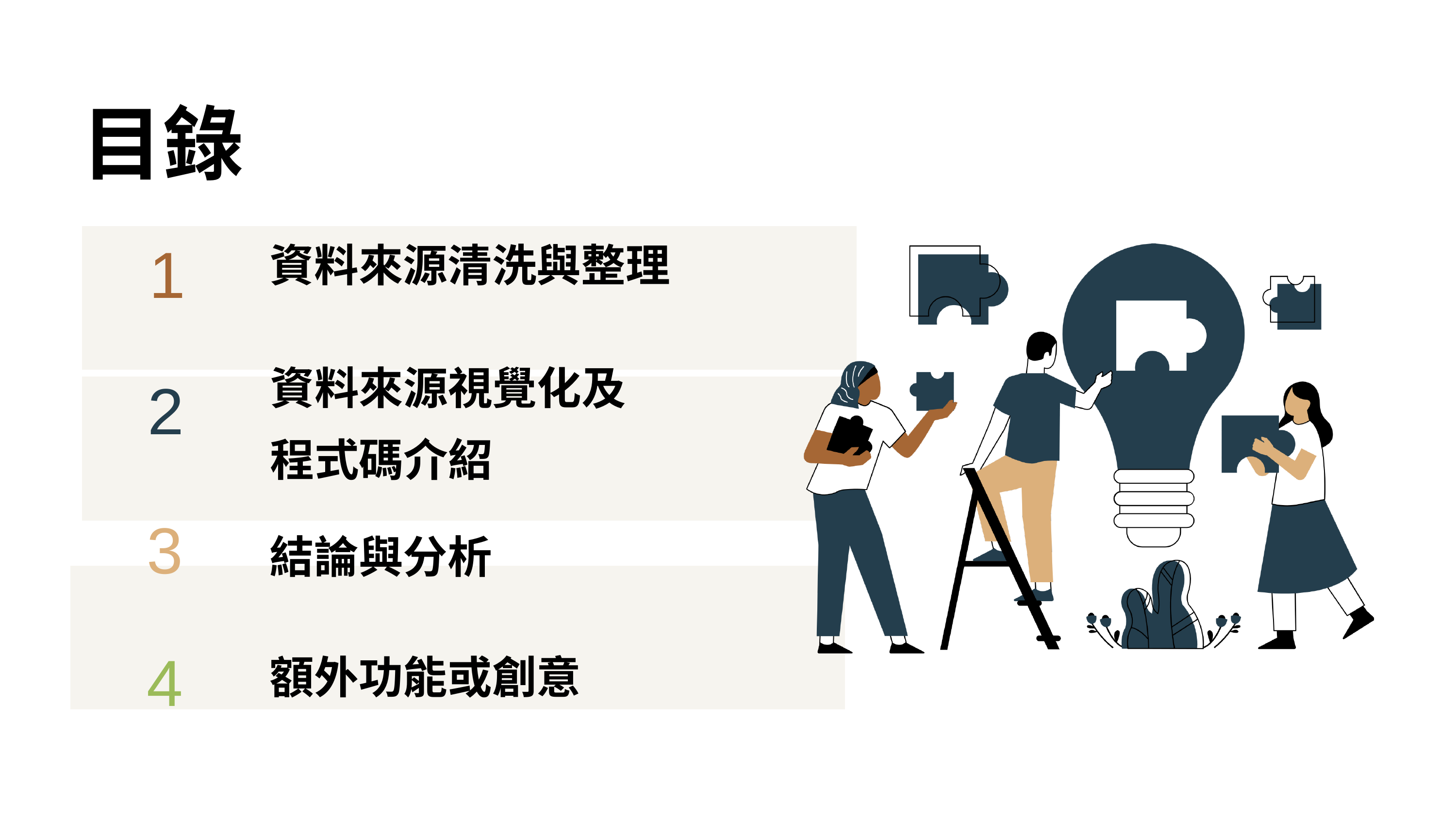

目錄

1

資料來源清洗與整理
2

資料來源視覺化及

程式碼介紹
3
結論與分析

4
額外功能或創意